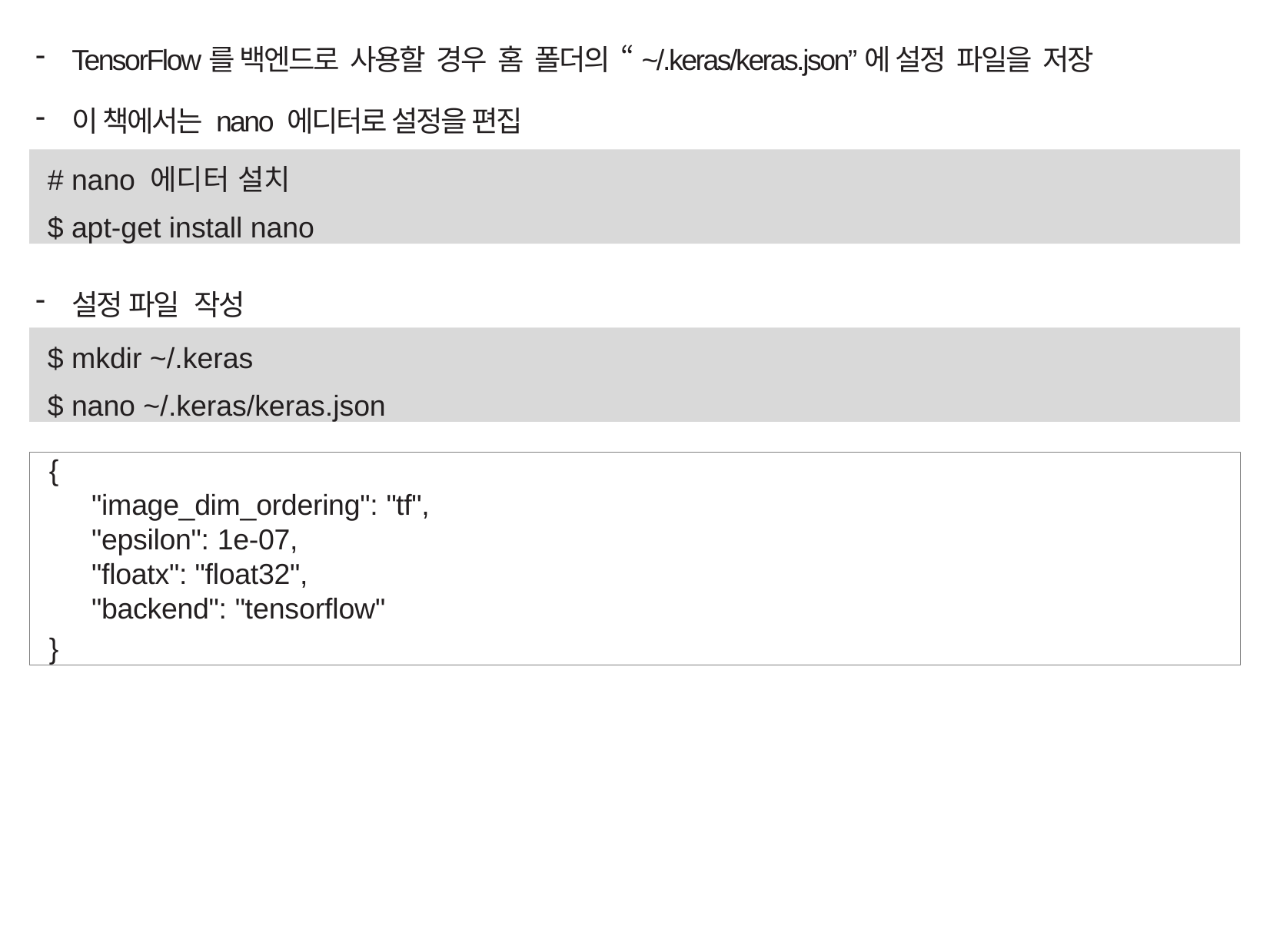

TensorFlow를 백엔드로  사용할  경우  홈  폴더의  “~/.keras/keras.json”에 설정  파일을  저장
이 책에서는 nano 에디터로 설정을 편집

설정 파일  작성

# nano 에디터 설치
$ apt-get install nano
$ mkdir ~/.keras
$ nano ~/.keras/keras.json
{
"image_dim_ordering": "tf",
"epsilon": 1e-07,
"floatx": "float32",
"backend": "tensorflow"
}